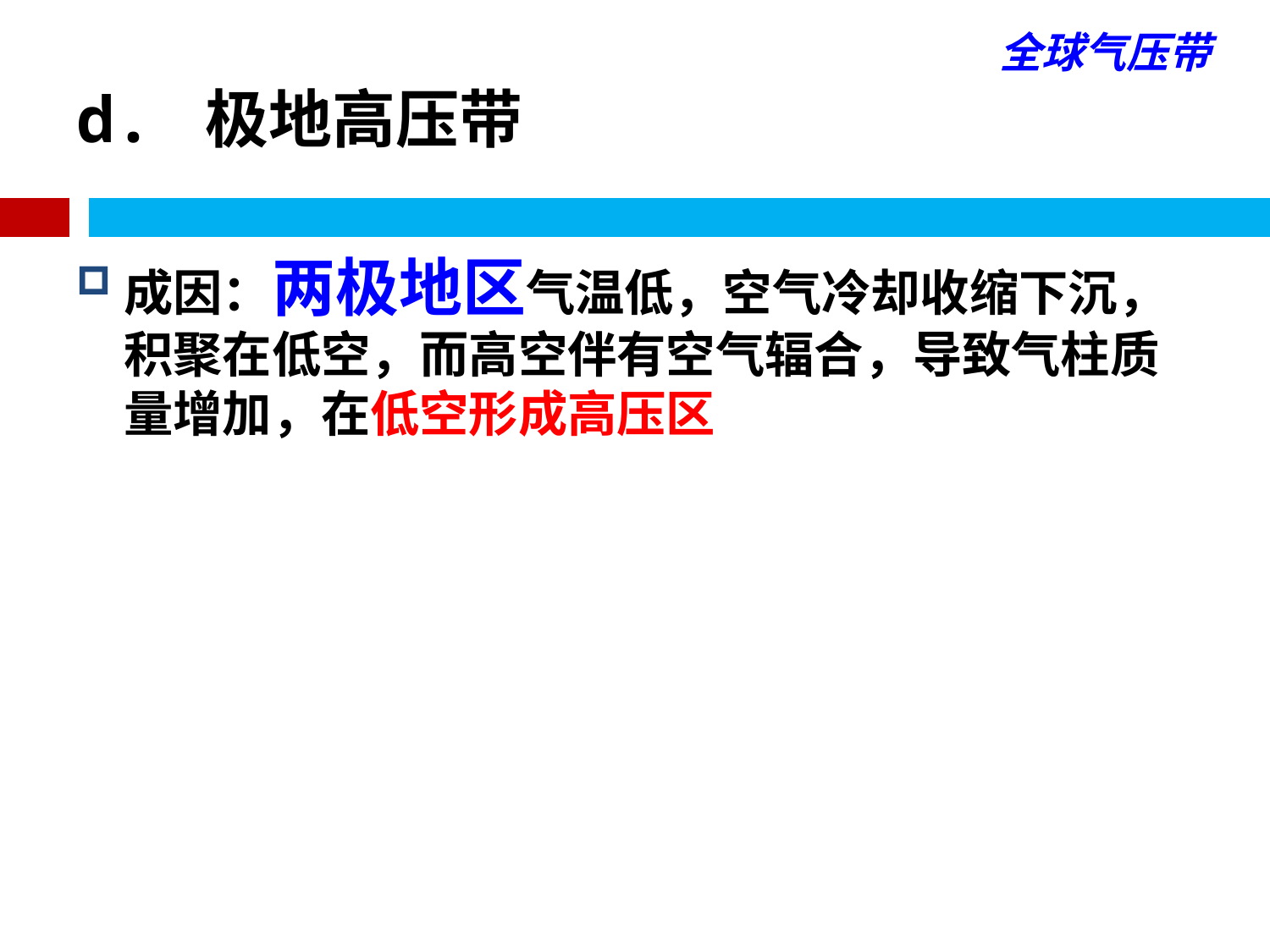

全球气压带
# d. 极地高压带
成因：两极地区气温低，空气冷却收缩下沉，积聚在低空，而高空伴有空气辐合，导致气柱质量增加，在低空形成高压区